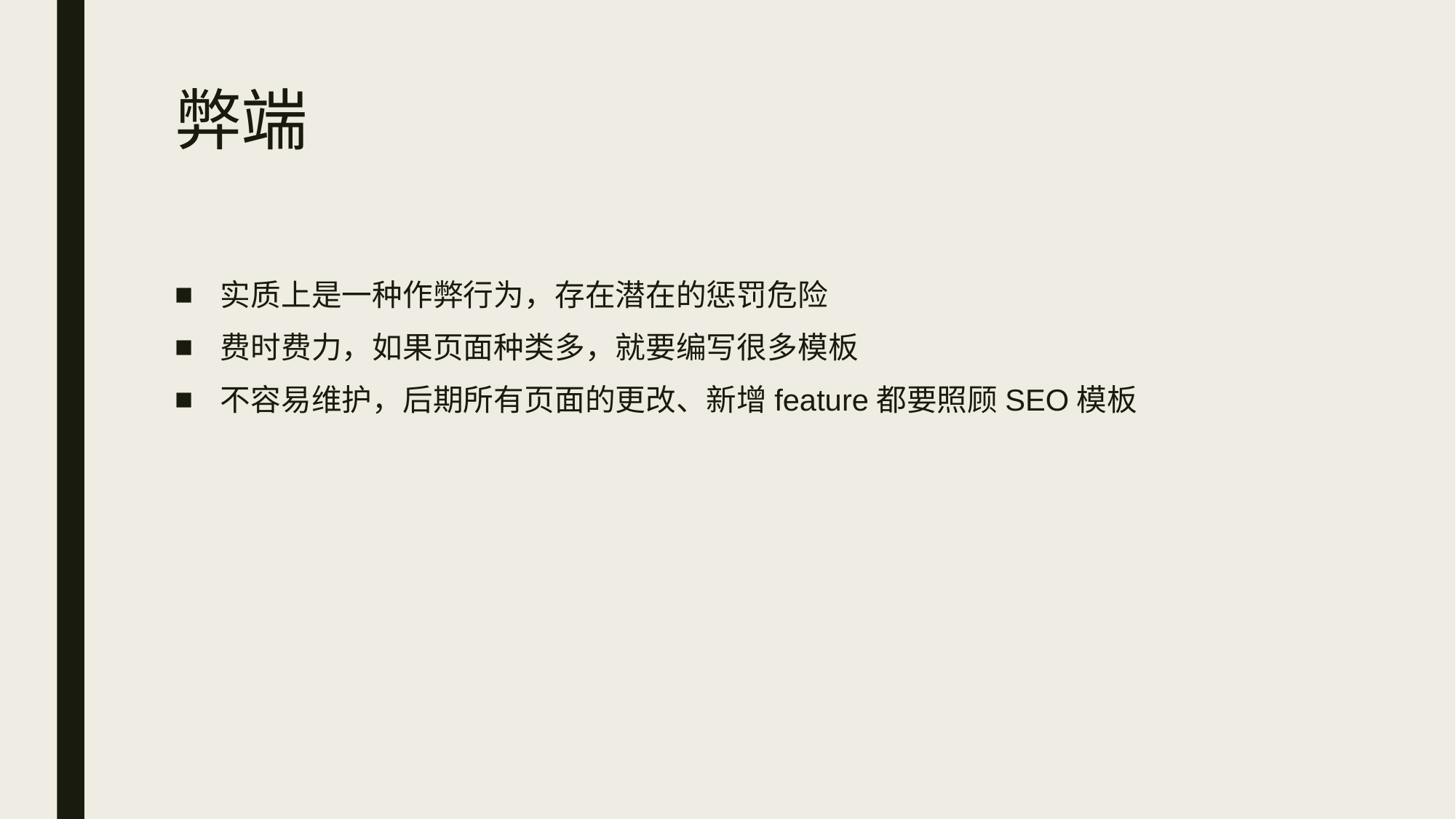

# 弊端
实质上是一种作弊行为，存在潜在的惩罚危险
费时费力，如果页面种类多，就要编写很多模板
不容易维护，后期所有页面的更改、新增feature都要照顾SEO模板